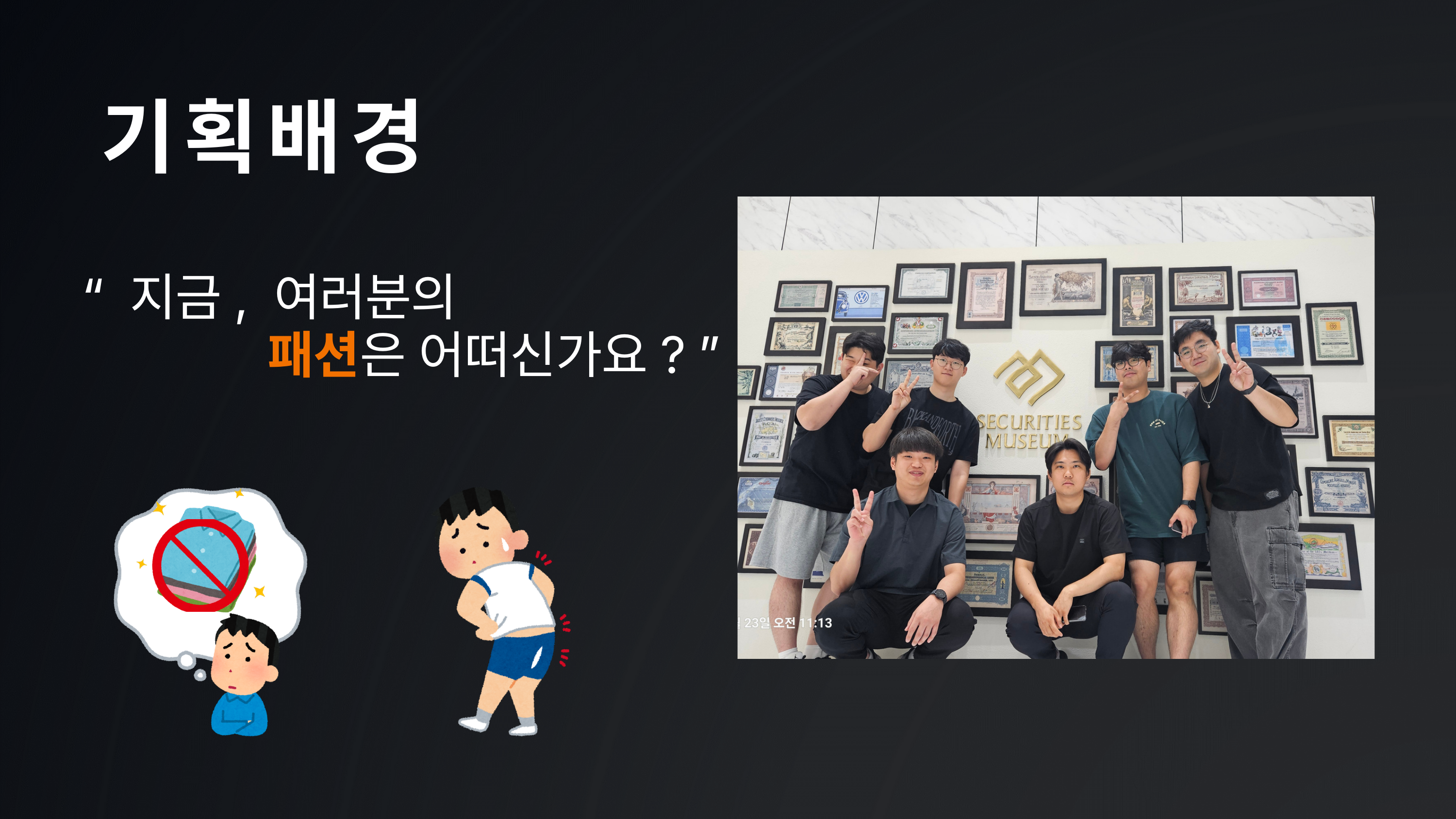

기획배경

“ 지금, 여러분의
             패션은 어떠신가요? ”